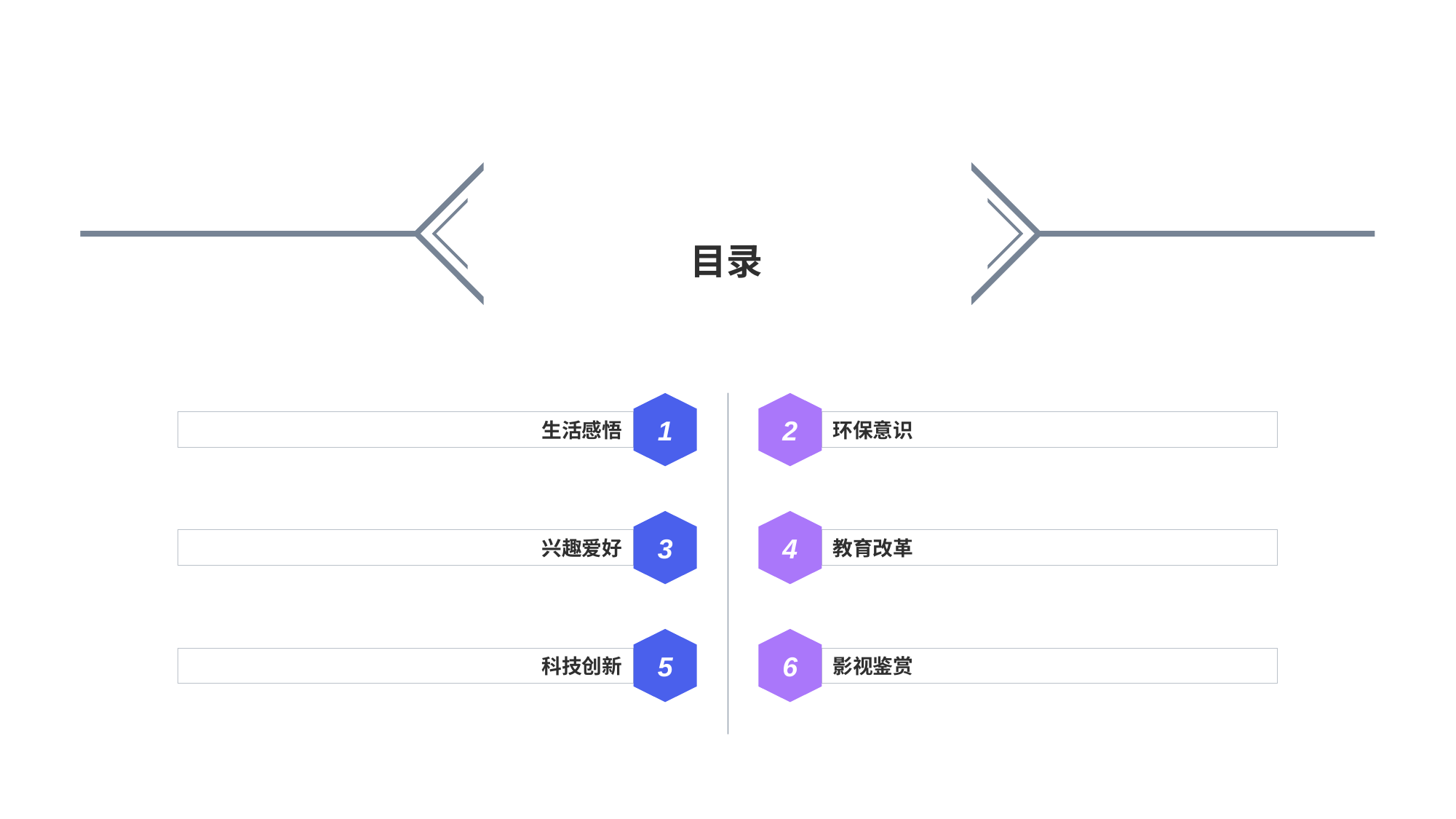

#

目录
1
生活感悟
2
环保意识
3
兴趣爱好
4
教育改革
5
科技创新
6
影视鉴赏